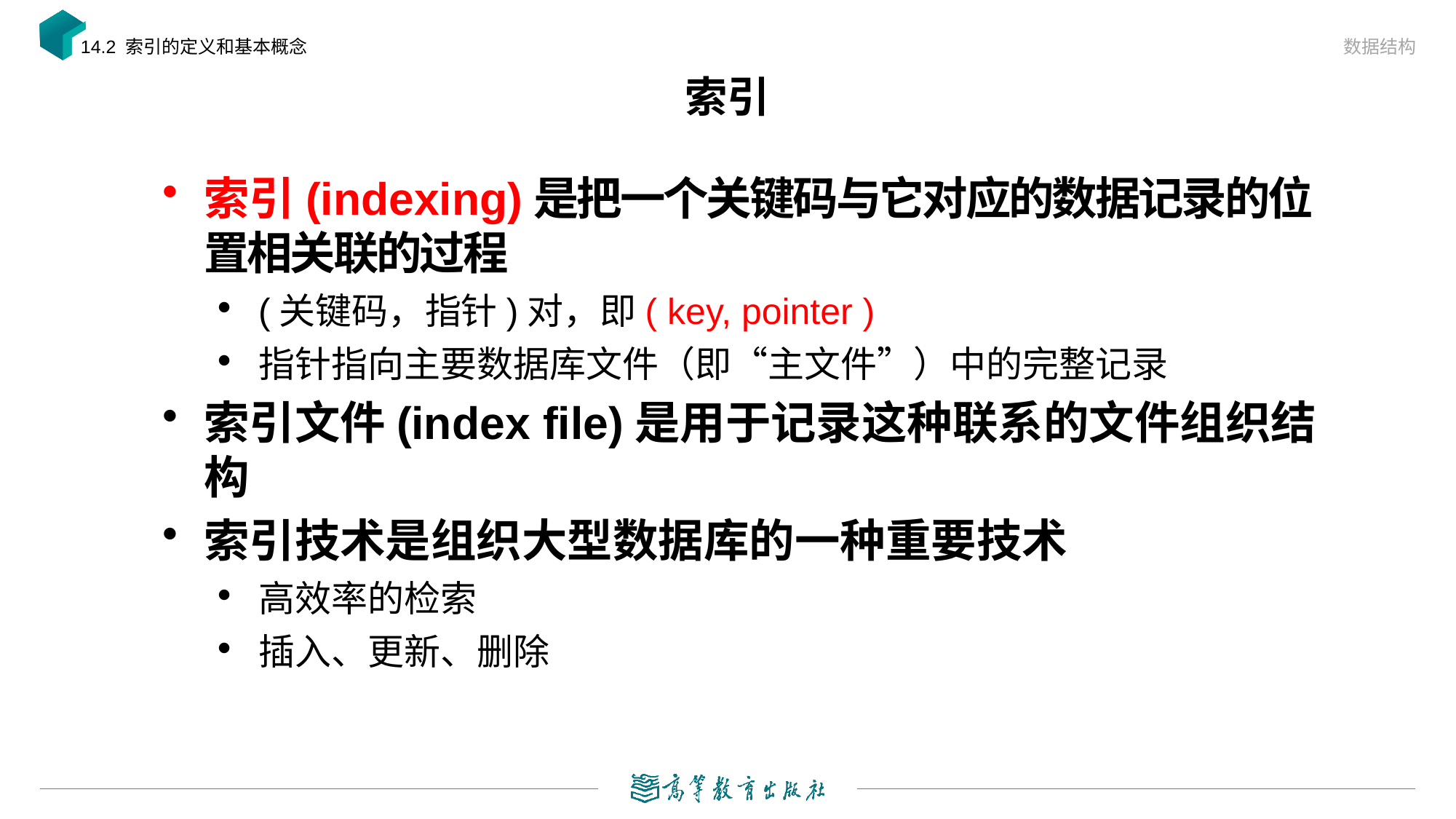

数据结构
14.2 索引的定义和基本概念
# 索引
索引(indexing)是把一个关键码与它对应的数据记录的位置相关联的过程
(关键码，指针)对，即( key, pointer )
指针指向主要数据库文件（即“主文件”）中的完整记录
索引文件(index file)是用于记录这种联系的文件组织结构
索引技术是组织大型数据库的一种重要技术
高效率的检索
插入、更新、删除